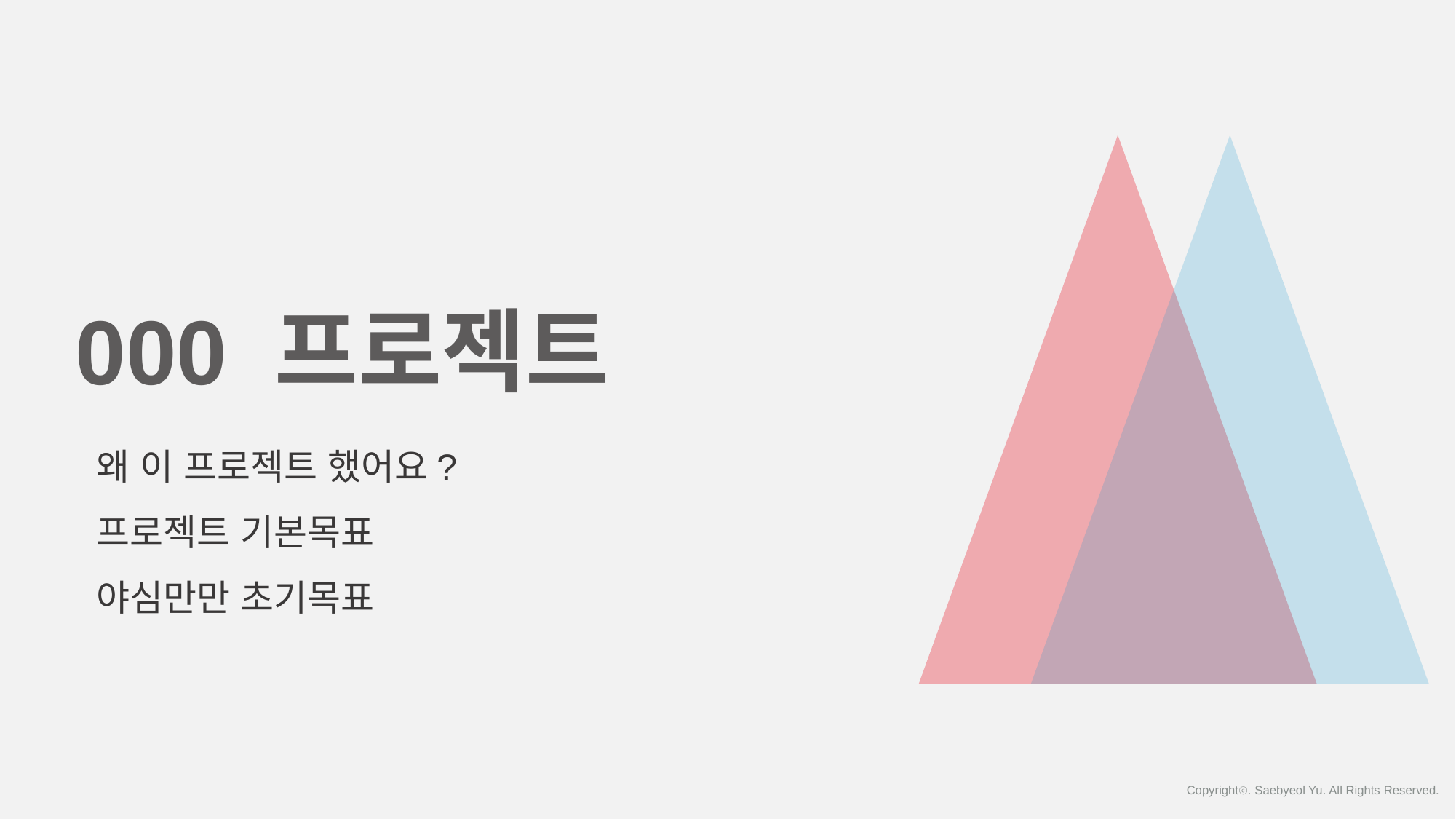

000 프로젝트
왜 이 프로젝트 했어요?
프로젝트 기본목표
야심만만 초기목표